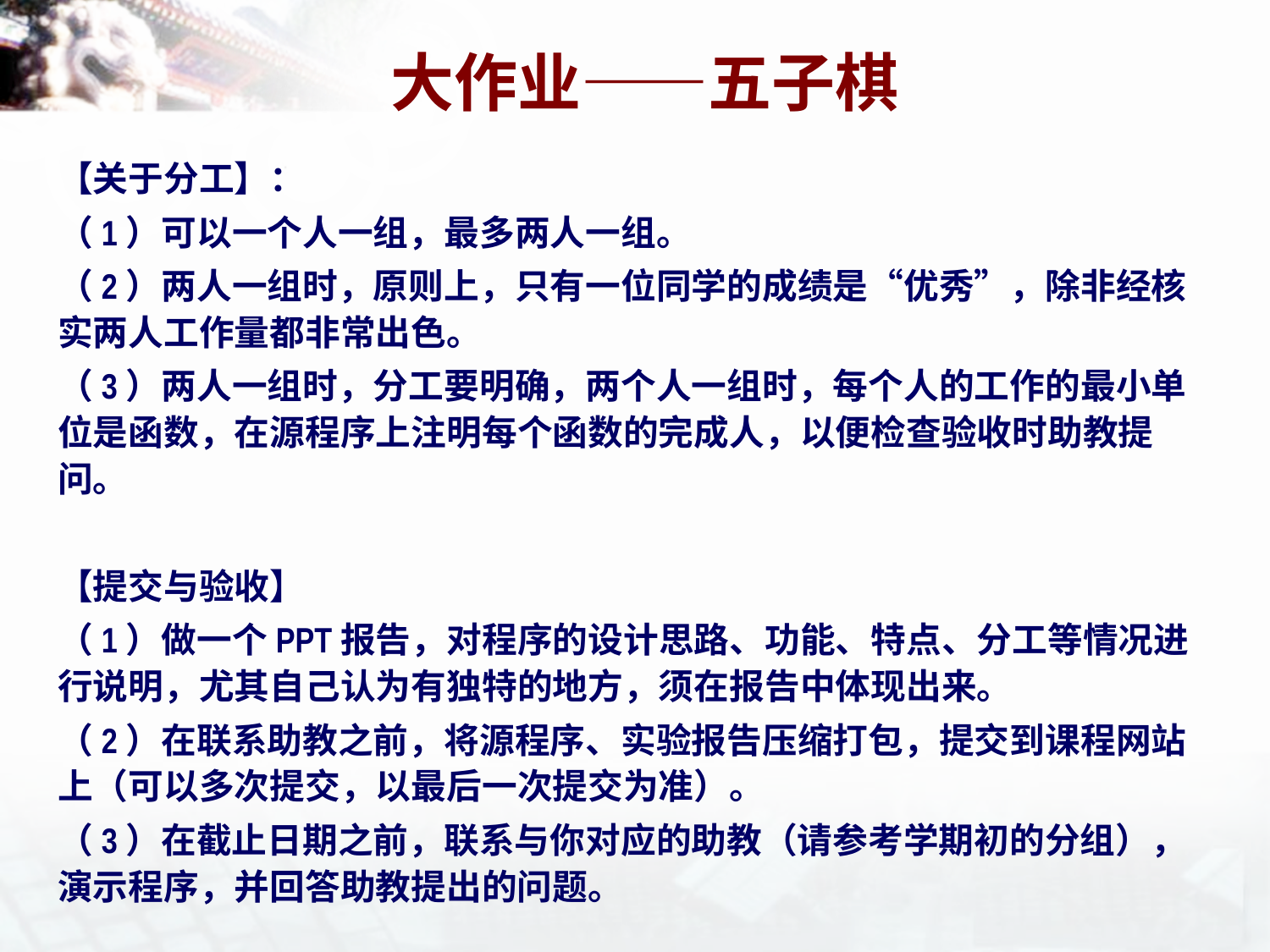

# 大作业——五子棋
【关于分工】：
（1）可以一个人一组，最多两人一组。
（2）两人一组时，原则上，只有一位同学的成绩是“优秀”，除非经核实两人工作量都非常出色。
（3）两人一组时，分工要明确，两个人一组时，每个人的工作的最小单位是函数，在源程序上注明每个函数的完成人，以便检查验收时助教提问。

【提交与验收】
（1）做一个PPT报告，对程序的设计思路、功能、特点、分工等情况进行说明，尤其自己认为有独特的地方，须在报告中体现出来。
（2）在联系助教之前，将源程序、实验报告压缩打包，提交到课程网站上（可以多次提交，以最后一次提交为准）。
（3）在截止日期之前，联系与你对应的助教（请参考学期初的分组），演示程序，并回答助教提出的问题。